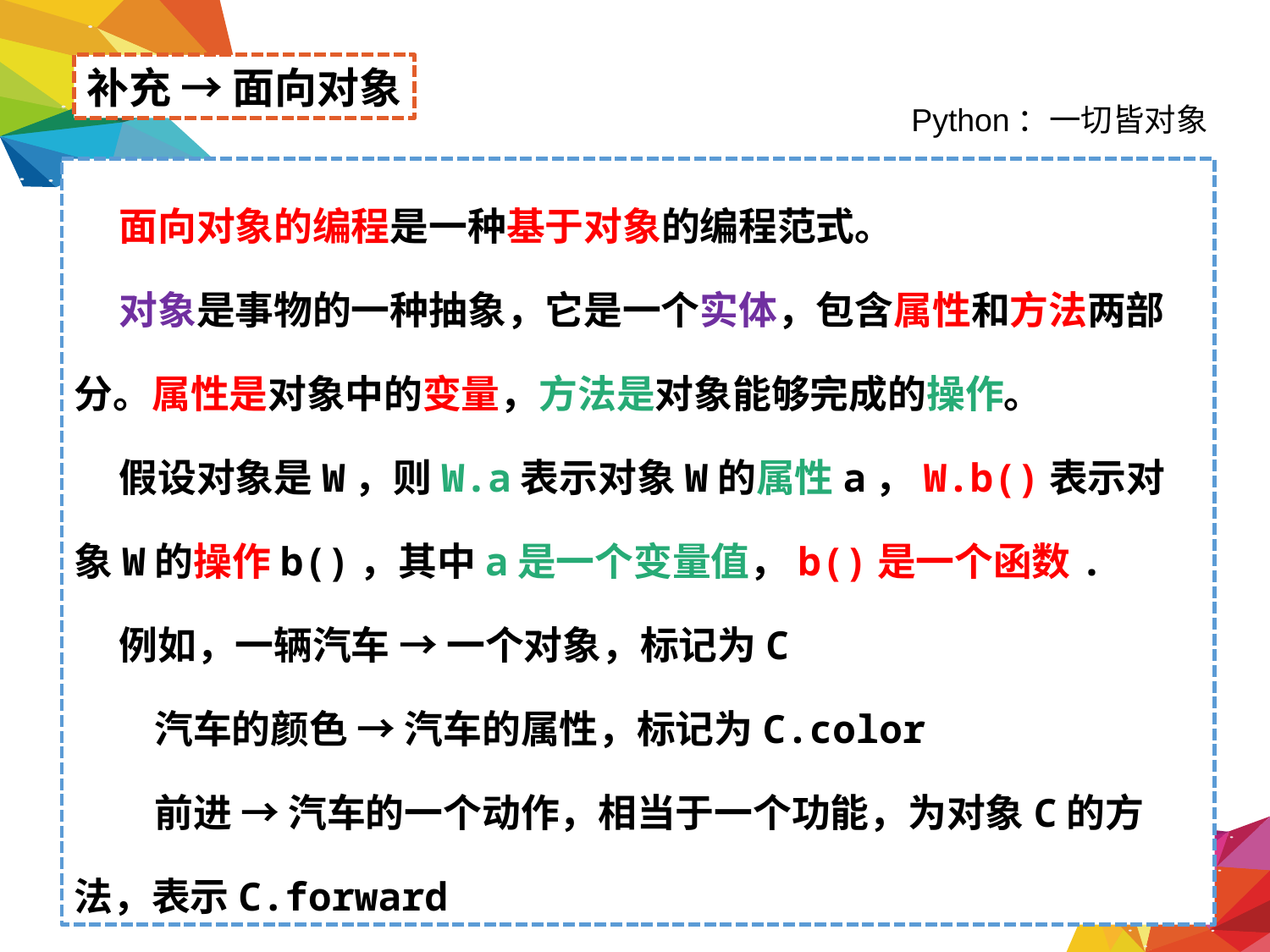

补充 → 面向对象
Python：一切皆对象
    面向对象的编程是一种基于对象的编程范式。
    对象是事物的一种抽象，它是一个实体，包含属性和方法两部分。属性是对象中的变量，方法是对象能够完成的操作。
    假设对象是W，则W.a表示对象W的属性a，W.b()表示对象W的操作b()，其中a是一个变量值，b()是一个函数.
    例如，一辆汽车 → 一个对象，标记为C
        汽车的颜色 → 汽车的属性，标记为C.color
        前进 → 汽车的一个动作，相当于一个功能，为对象C的方法，表示C.forward